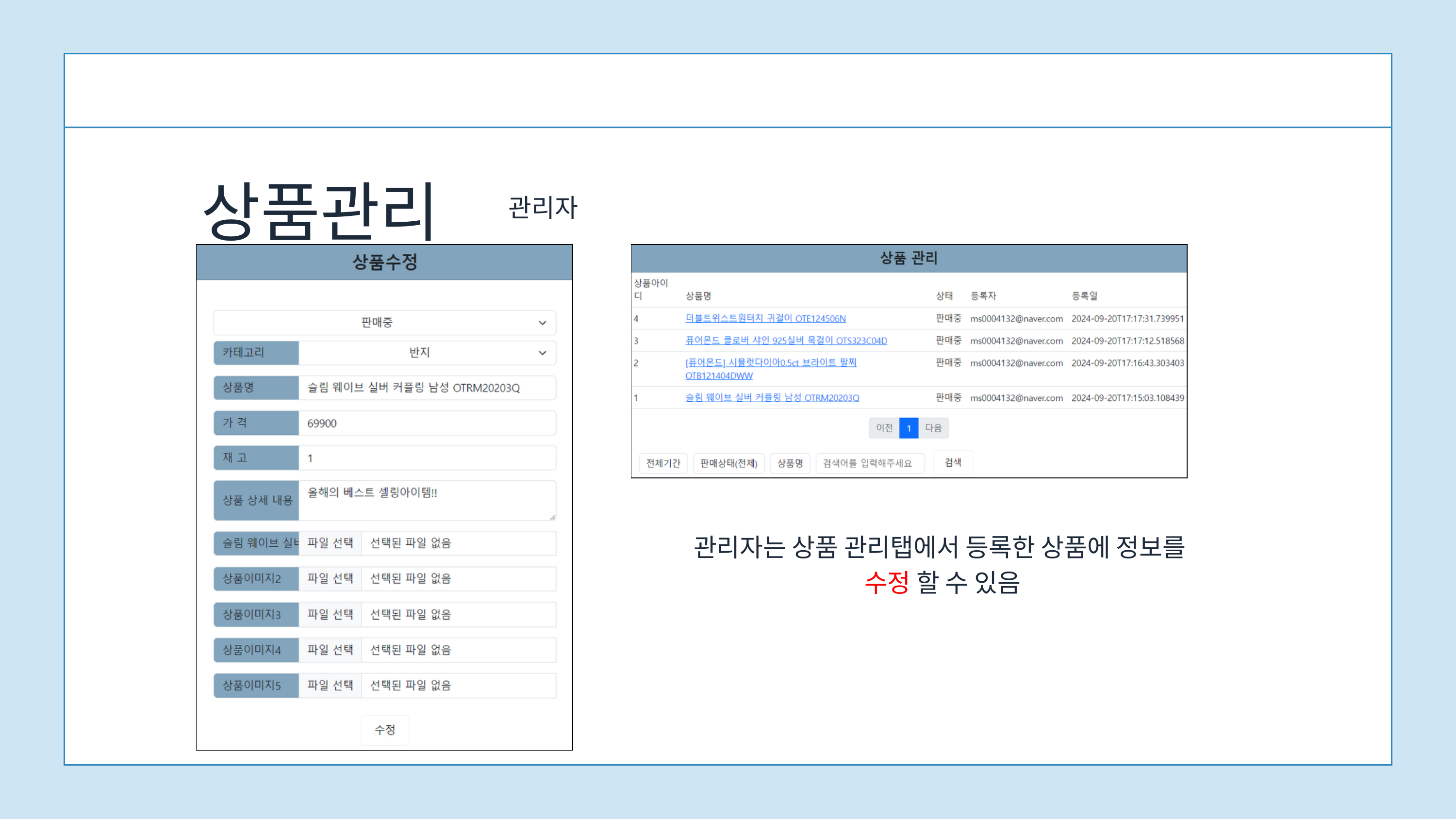

상품관리

관리자

관리자는 상품 관리탭에서 등록한 상품에 정보를
수정 할 수 있음